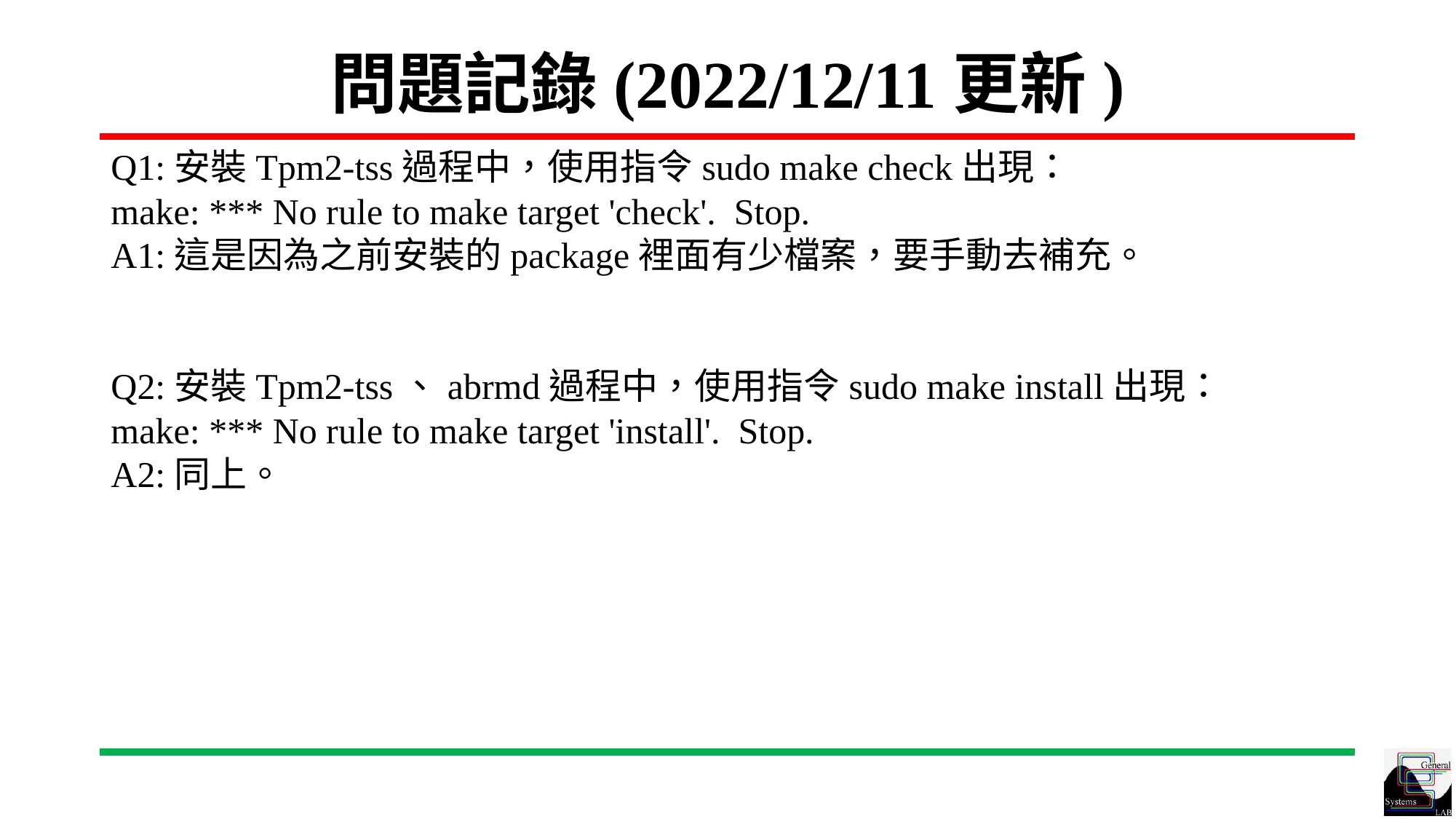

# 問題記錄(2022/12/11更新)
Q1:安裝Tpm2-tss過程中，使用指令sudo make check出現：
make: *** No rule to make target 'check'.  Stop.
A1:這是因為之前安裝的package裡面有少檔案，要手動去補充。

Q2:安裝Tpm2-tss、abrmd過程中，使用指令sudo make install出現：
make: *** No rule to make target 'install'.  Stop.
A2:同上。